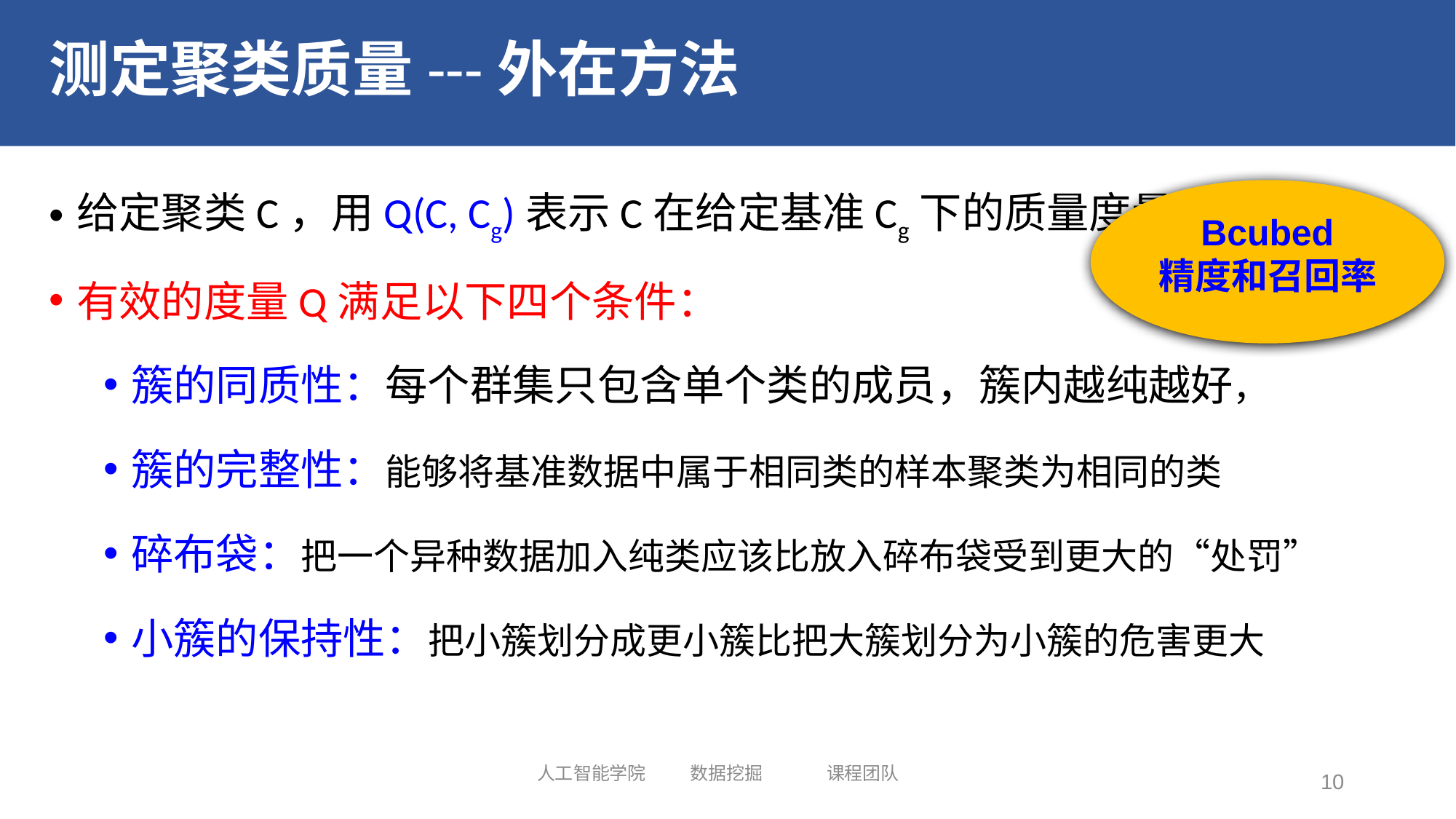

# 测定聚类质量---外在方法
给定聚类C，用Q(C, Cg)表示C在给定基准Cg下的质量度量
有效的度量Q满足以下四个条件：
簇的同质性：每个群集只包含单个类的成员，簇内越纯越好，
簇的完整性：能够将基准数据中属于相同类的样本聚类为相同的类
碎布袋：把一个异种数据加入纯类应该比放入碎布袋受到更大的“处罚”
小簇的保持性：把小簇划分成更小簇比把大簇划分为小簇的危害更大
Bcubed
精度和召回率
人工智能学院           数据挖掘                课程团队
10